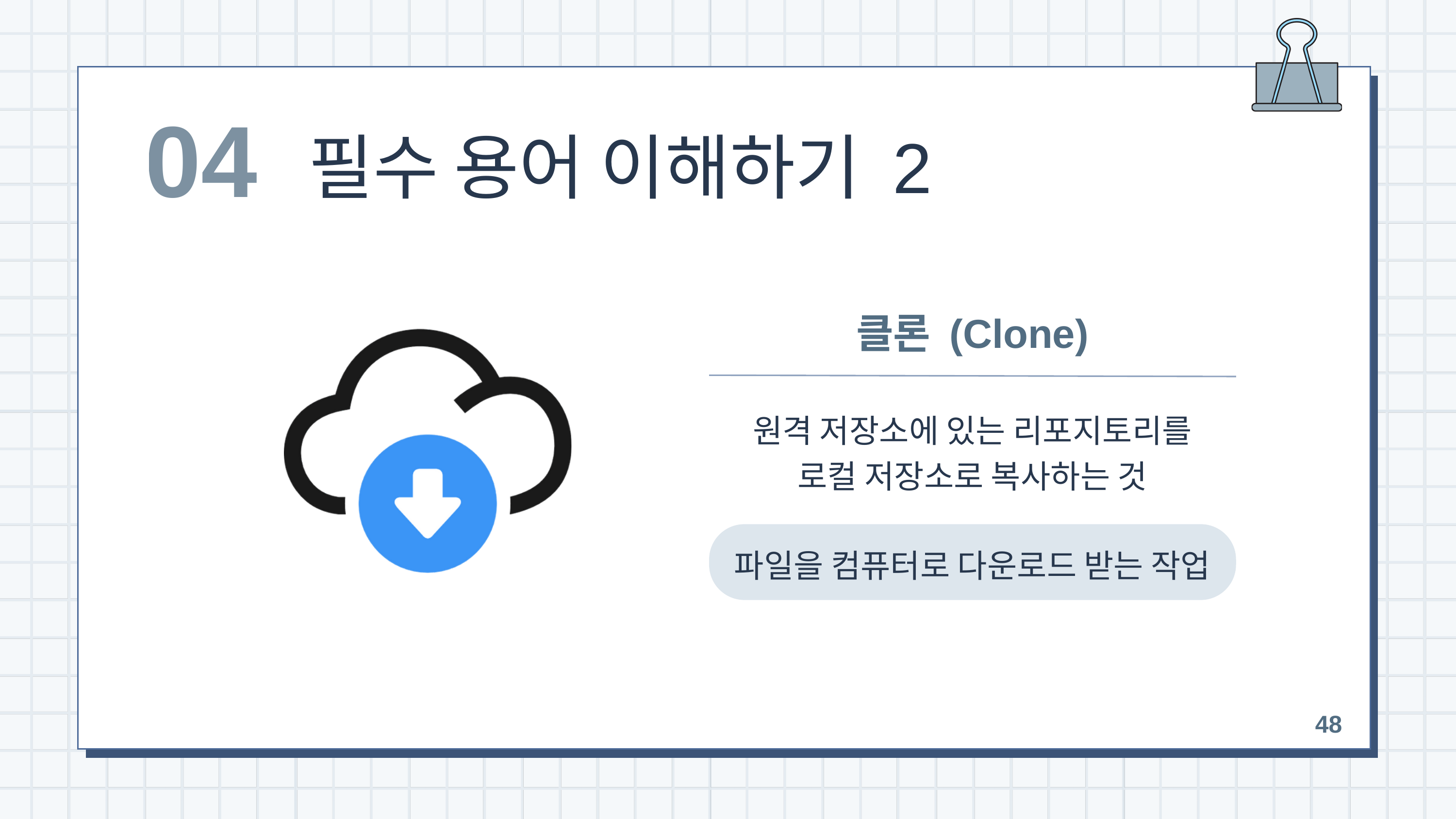

04
필수 용어 이해하기 2
클론 (Clone)

원격 저장소에 있는 리포지토리를
로컬 저장소로 복사하는 것

파일을 컴퓨터로 다운로드 받는 작업
48